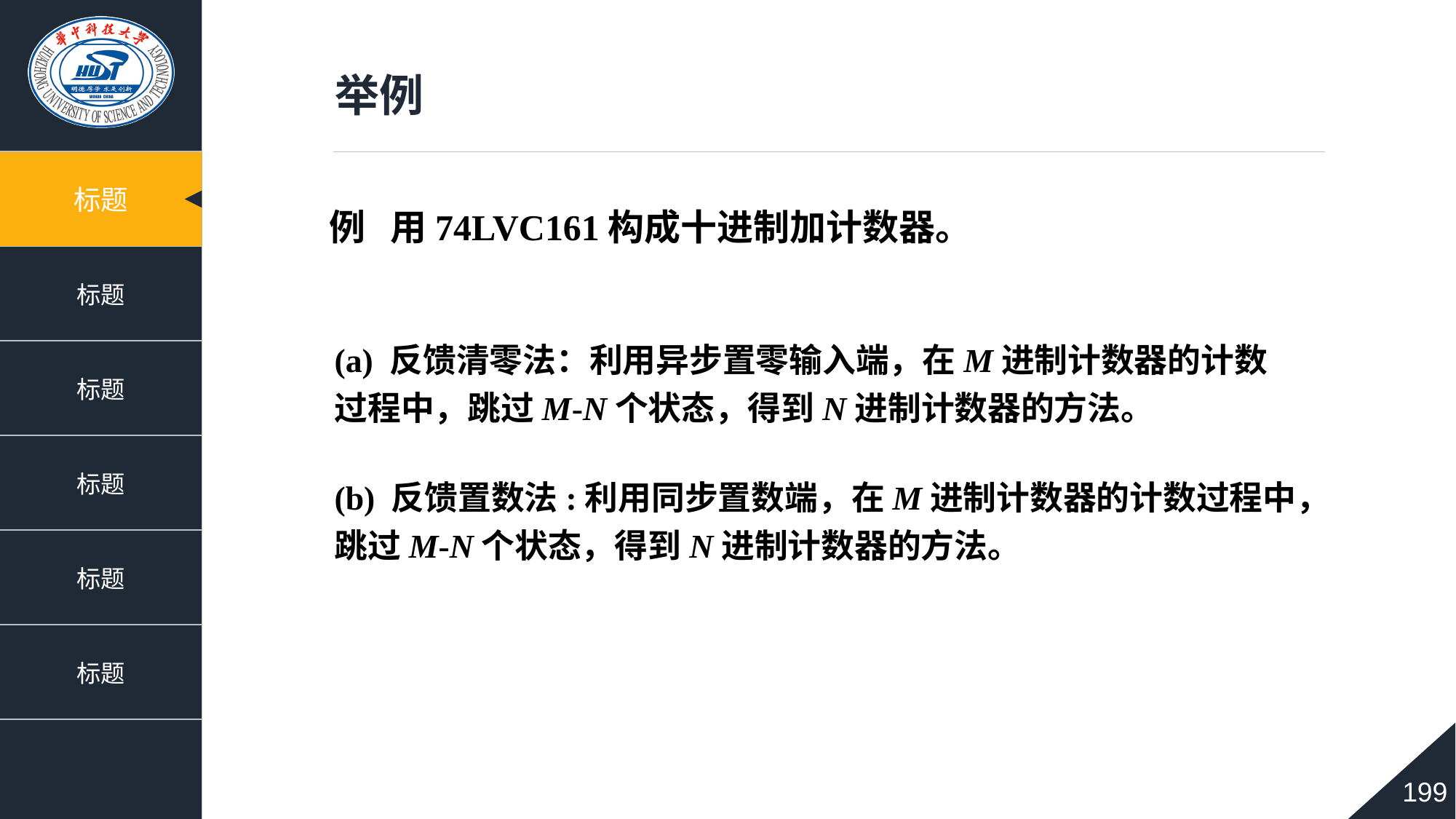

举例
例   用74LVC161构成十进制加计数器。
(a) 反馈清零法：利用异步置零输入端，在M进制计数器的计数过程中，跳过M-N个状态，得到N进制计数器的方法。
(b) 反馈置数法:利用同步置数端，在M进制计数器的计数过程中，跳过M-N个状态，得到N进制计数器的方法。